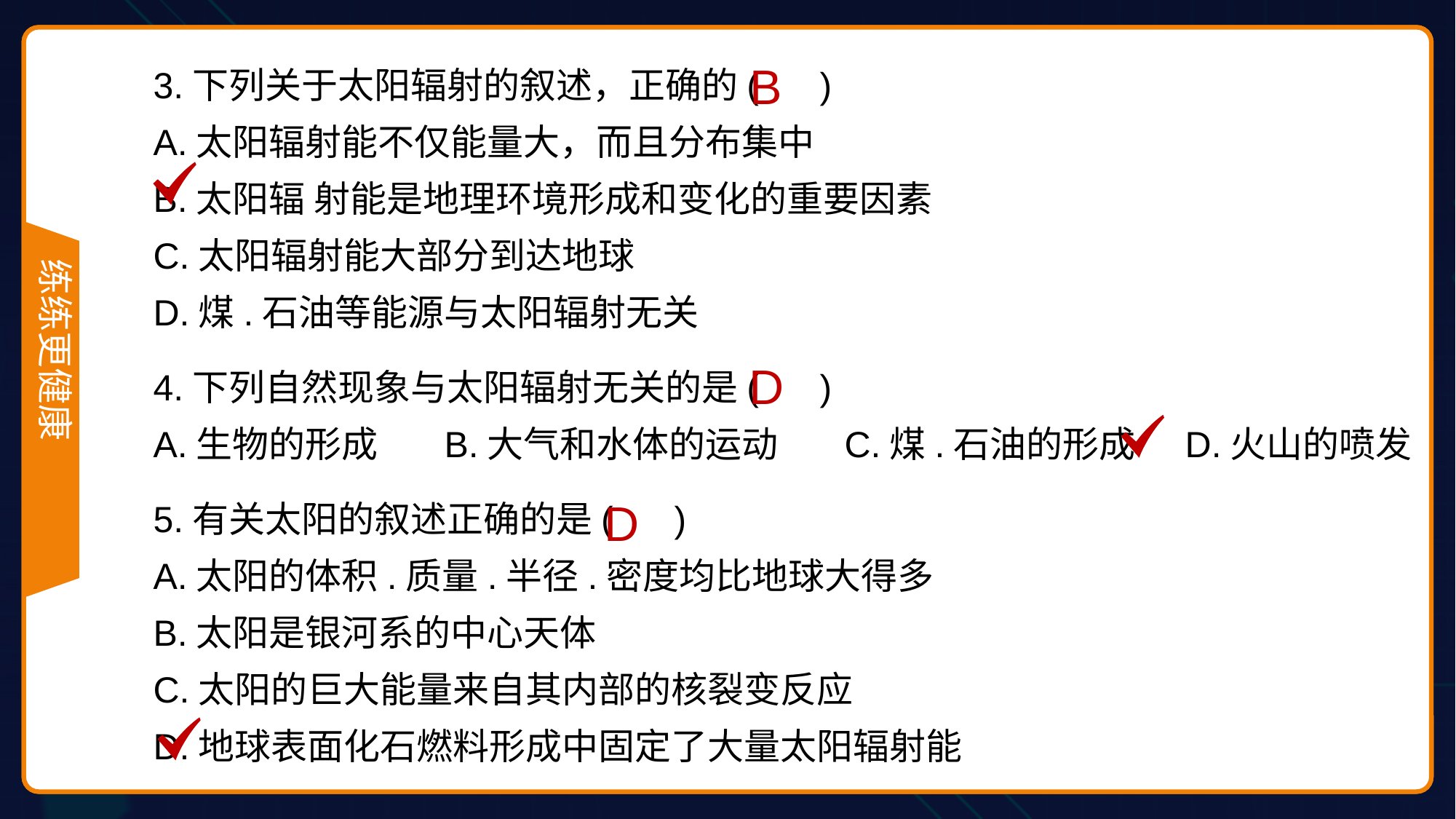

3.下列关于太阳辐射的叙述，正确的(      )
A.太阳辐射能不仅能量大，而且分布集中
B.太阳辐 射能是地理环境形成和变化的重要因素
C.太阳辐射能大部分到达地球
D.煤.石油等能源与太阳辐射无关
4.下列自然现象与太阳辐射无关的是(      )
A.生物的形成       B.大气和水体的运动       C.煤.石油的形成     D.火山的喷发
5.有关太阳的叙述正确的是(      )
A.太阳的体积.质量.半径.密度均比地球大得多
B.太阳是银河系的中心天体
C.太阳的巨大能量来自其内部的核裂变反应
D.地球表面化石燃料形成中固定了大量太阳辐射能
B

D

D